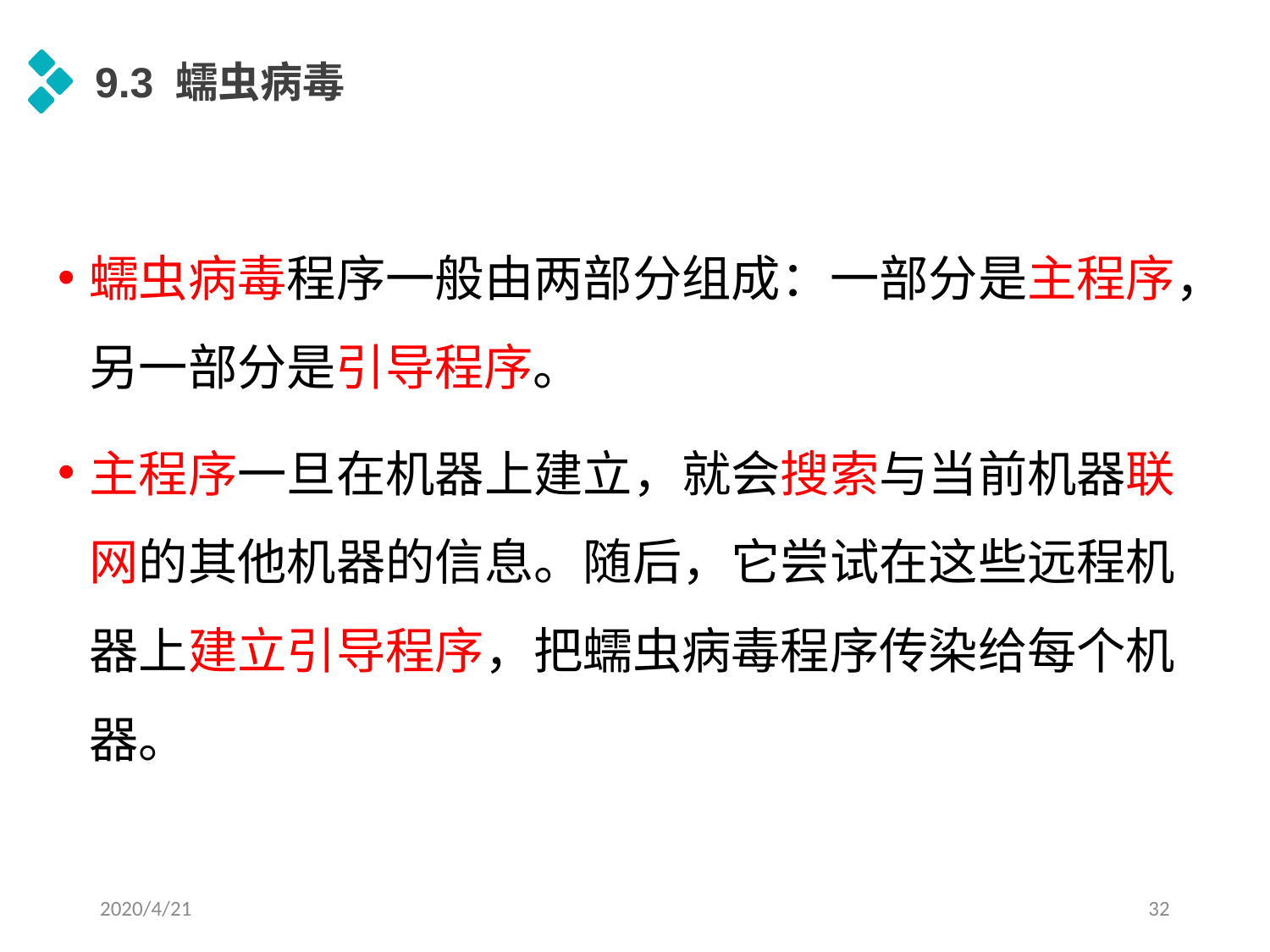

9.3 蠕虫病毒

蠕虫病毒程序一般由两部分组成：一部分是主程序，另一部分是引导程序。
主程序一旦在机器上建立，就会搜索与当前机器联网的其他机器的信息。随后，它尝试在这些远程机器上建立引导程序，把蠕虫病毒程序传染给每个机器。

2020/4/21
32